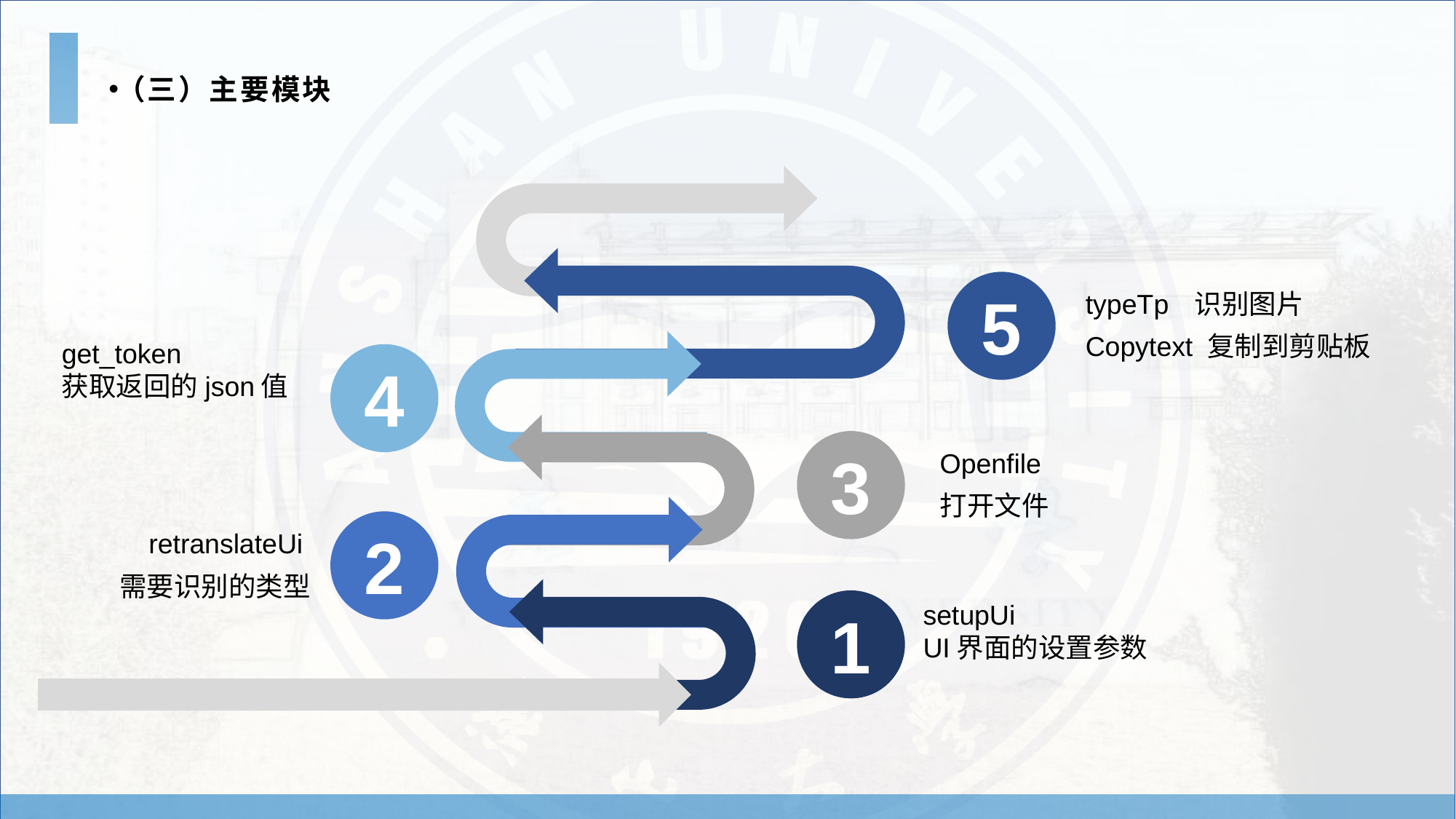

（三）主要模块

typeTp	识别图片
Copytext 复制到剪贴板
5
get_token
获取返回的json值
4

3
Openfile
打开文件

retranslateUi
 需要识别的类型
2

1
setupUi
UI界面的设置参数